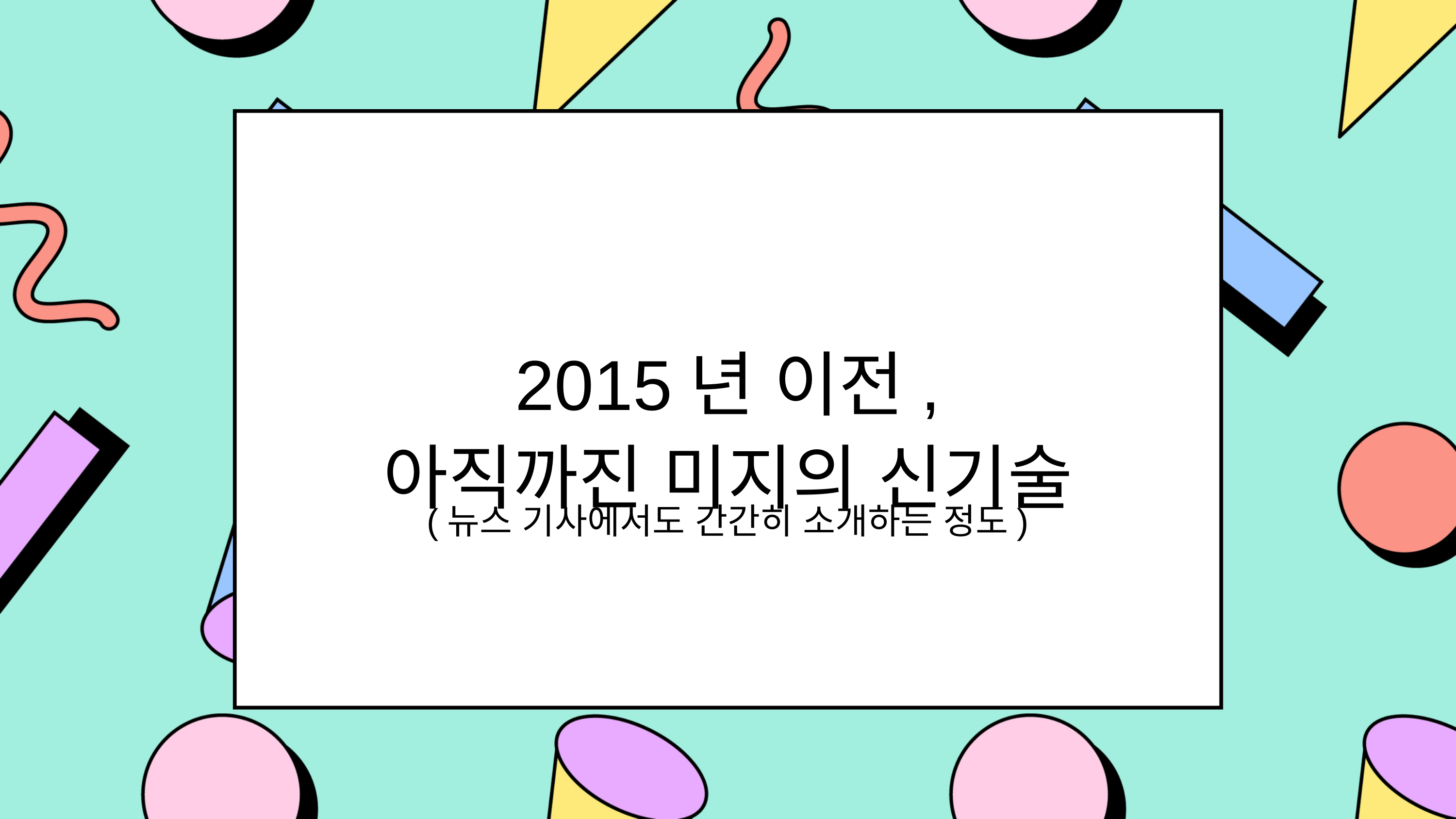

2015년 이전,
아직까진 미지의 신기술
(뉴스 기사에서도 간간히 소개하는 정도)